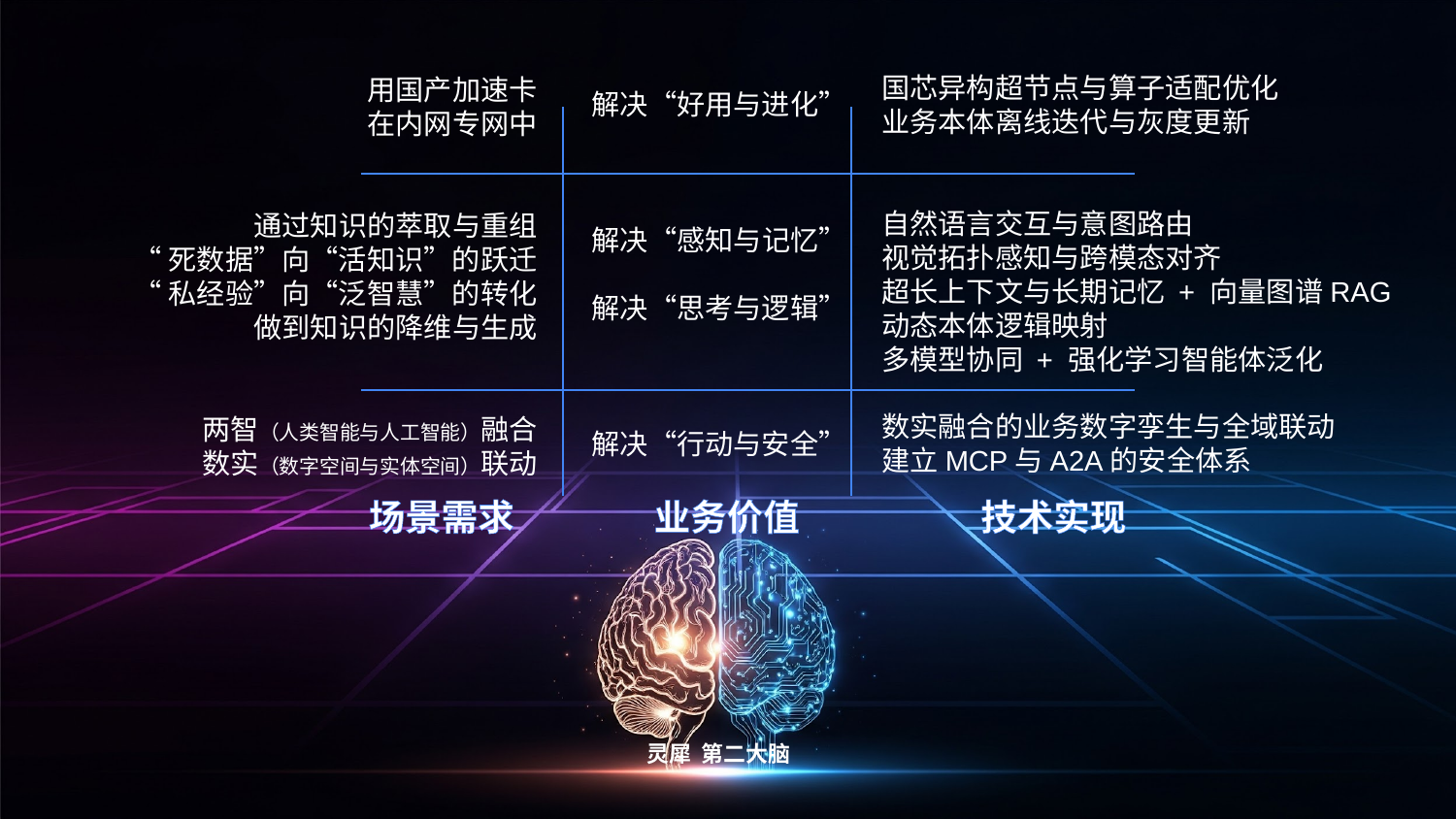

国芯异构超节点与算子适配优化
业务本体离线迭代与灰度更新

自然语言交互与意图路由
视觉拓扑感知与跨模态对齐
超长上下文与长期记忆 + 向量图谱RAG
动态本体逻辑映射
多模型协同 + 强化学习智能体泛化

数实融合的业务数字孪生与全域联动
建立MCP与A2A的安全体系
 用国产加速卡
在内网专网中

通过知识的萃取与重组
“死数据”向“活知识”的跃迁
“私经验”向“泛智慧”的转化
做到知识的降维与生成

两智（人类智能与人工智能）融合
数实（数字空间与实体空间）联动
解决“好用与进化”

解决“感知与记忆”

解决“思考与逻辑”

解决“行动与安全”
场景需求                 业务价值                      技术实现
灵犀  第二大脑